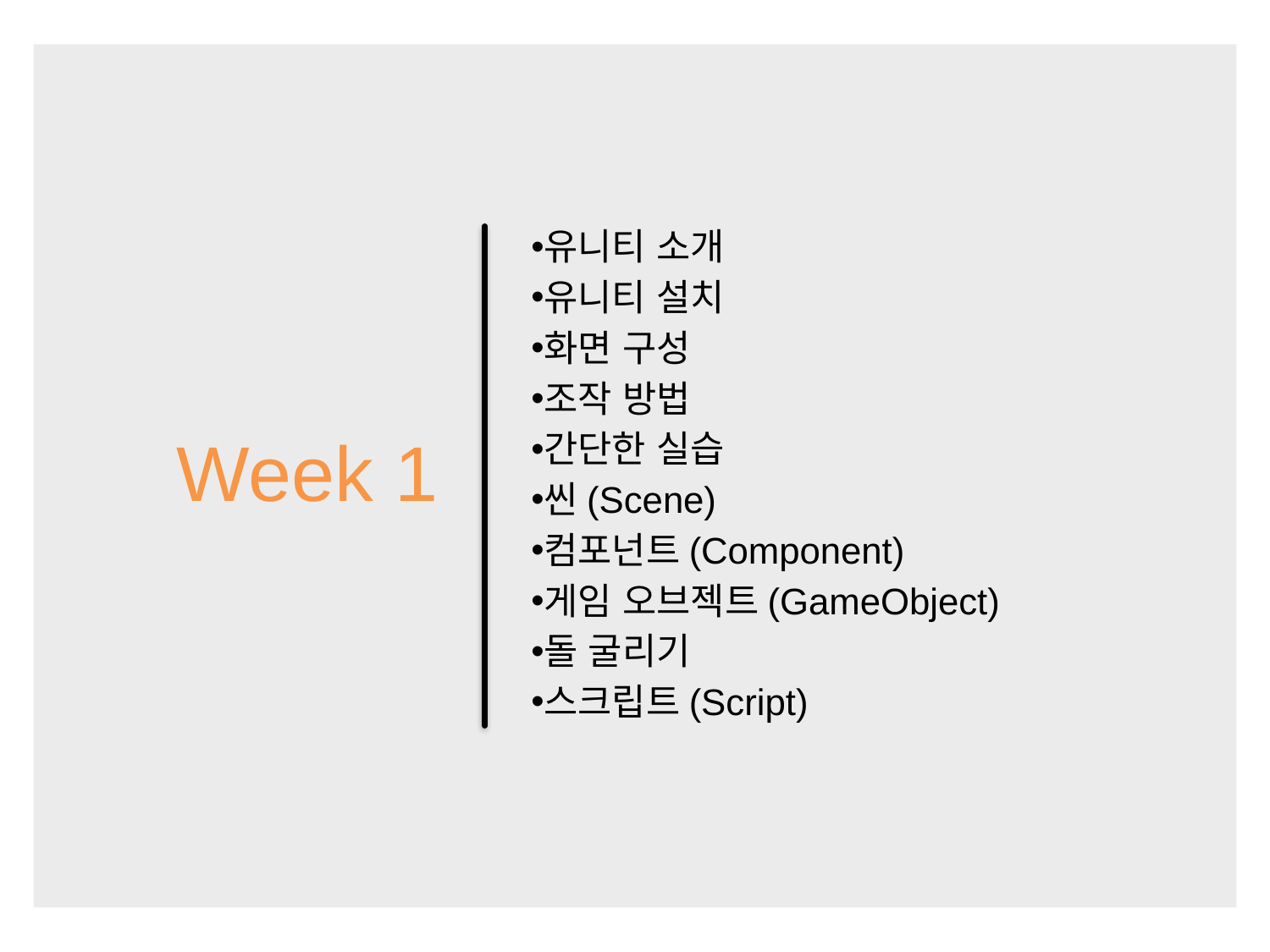

Week 1
유니티 소개
유니티 설치
화면 구성
조작 방법
간단한 실습
씬(Scene)
컴포넌트(Component)
게임 오브젝트(GameObject)
돌 굴리기
스크립트(Script)